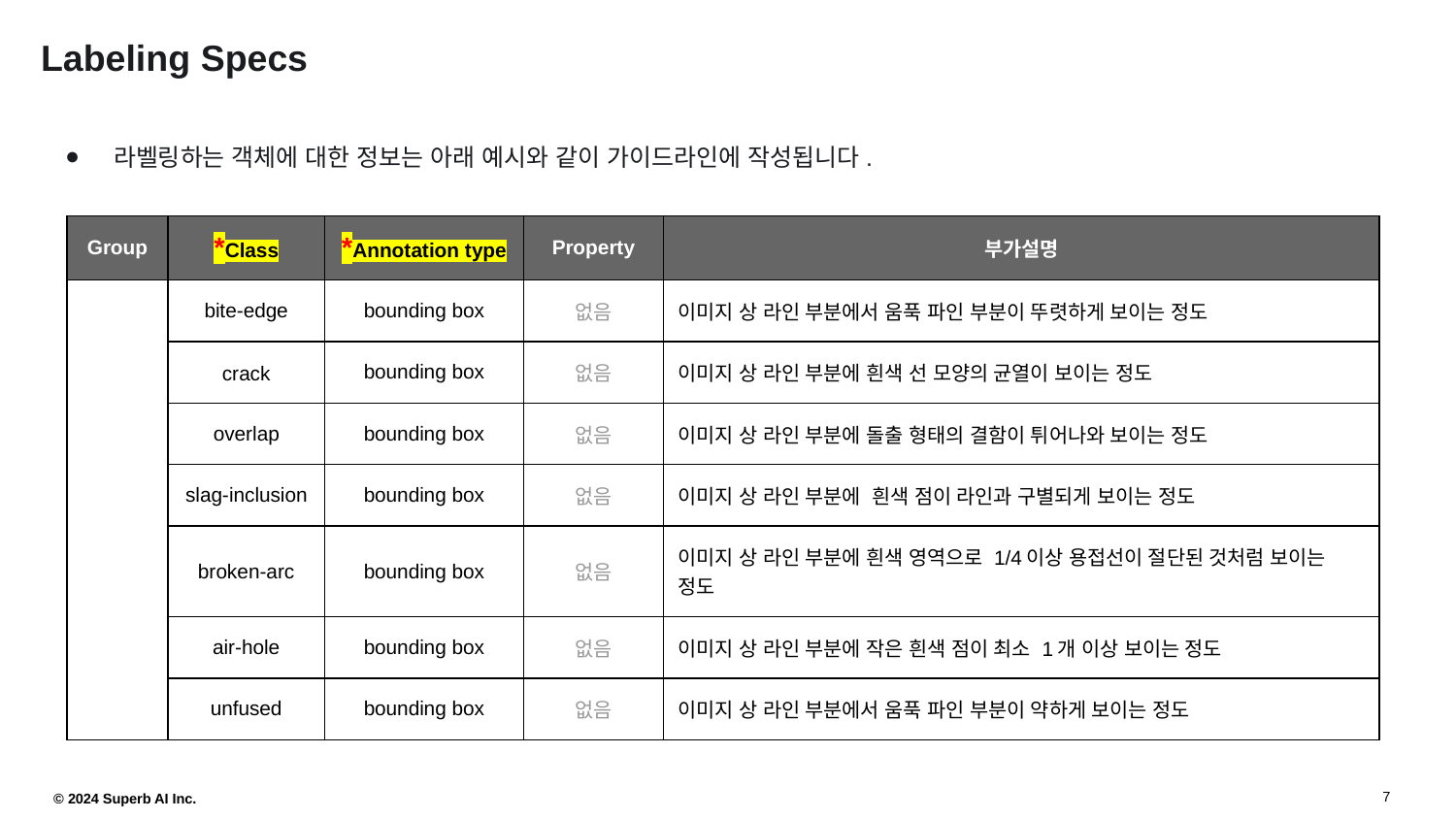

# Labeling Specs
라벨링하는 객체에 대한 정보는 아래 예시와 같이 가이드라인에 작성됩니다.

| Group | \*Class | \*Annotation type | Property | 부가설명 |
| --- | --- | --- | --- | --- |
|  | bite-edge | bounding box | 없음 | 이미지 상 라인 부분에서 움푹 파인 부분이 뚜렷하게 보이는 정도 |
|  | crack | bounding box | 없음 | 이미지 상 라인 부분에 흰색 선 모양의 균열이 보이는 정도 |
|  | overlap | bounding box | 없음 | 이미지 상 라인 부분에 돌출 형태의 결함이 튀어나와 보이는 정도 |
|  | slag-inclusion | bounding box | 없음 | 이미지 상 라인 부분에 흰색 점이 라인과 구별되게 보이는 정도 |
|  | broken-arc | bounding box | 없음 | 이미지 상 라인 부분에 흰색 영역으로 1/4이상 용접선이 절단된 것처럼 보이는 정도 |
|  | air-hole | bounding box | 없음 | 이미지 상 라인 부분에 작은 흰색 점이 최소 1개 이상 보이는 정도 |
|  | unfused | bounding box | 없음 | 이미지 상 라인 부분에서 움푹 파인 부분이 약하게 보이는 정도 |
7